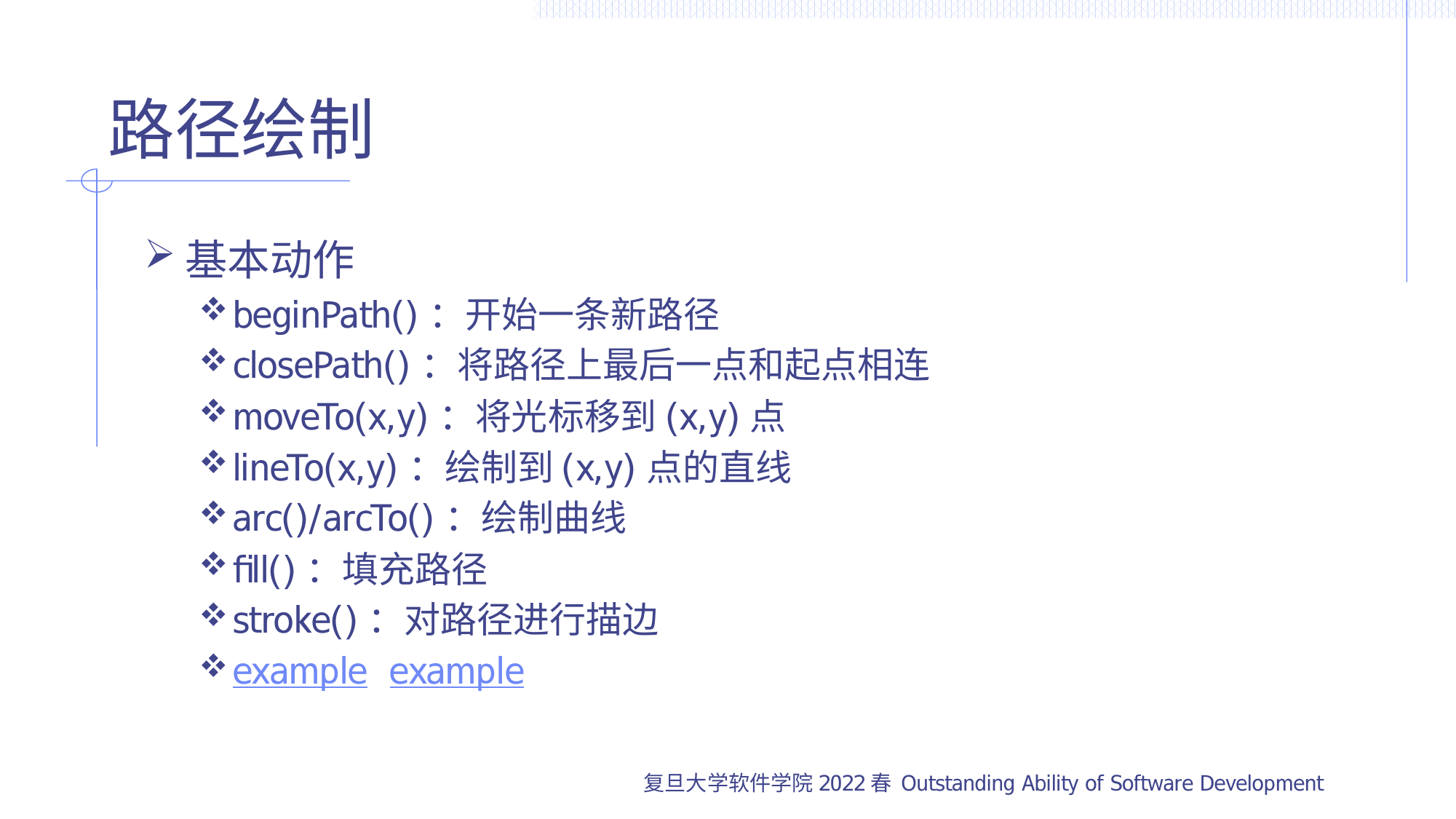

# 路径绘制
基本动作
beginPath()：开始一条新路径
closePath()：将路径上最后一点和起点相连
moveTo(x,y)：将光标移到(x,y)点
lineTo(x,y)：绘制到(x,y)点的直线
arc()/arcTo()：绘制曲线
fill()：填充路径
stroke()：对路径进行描边
example  example